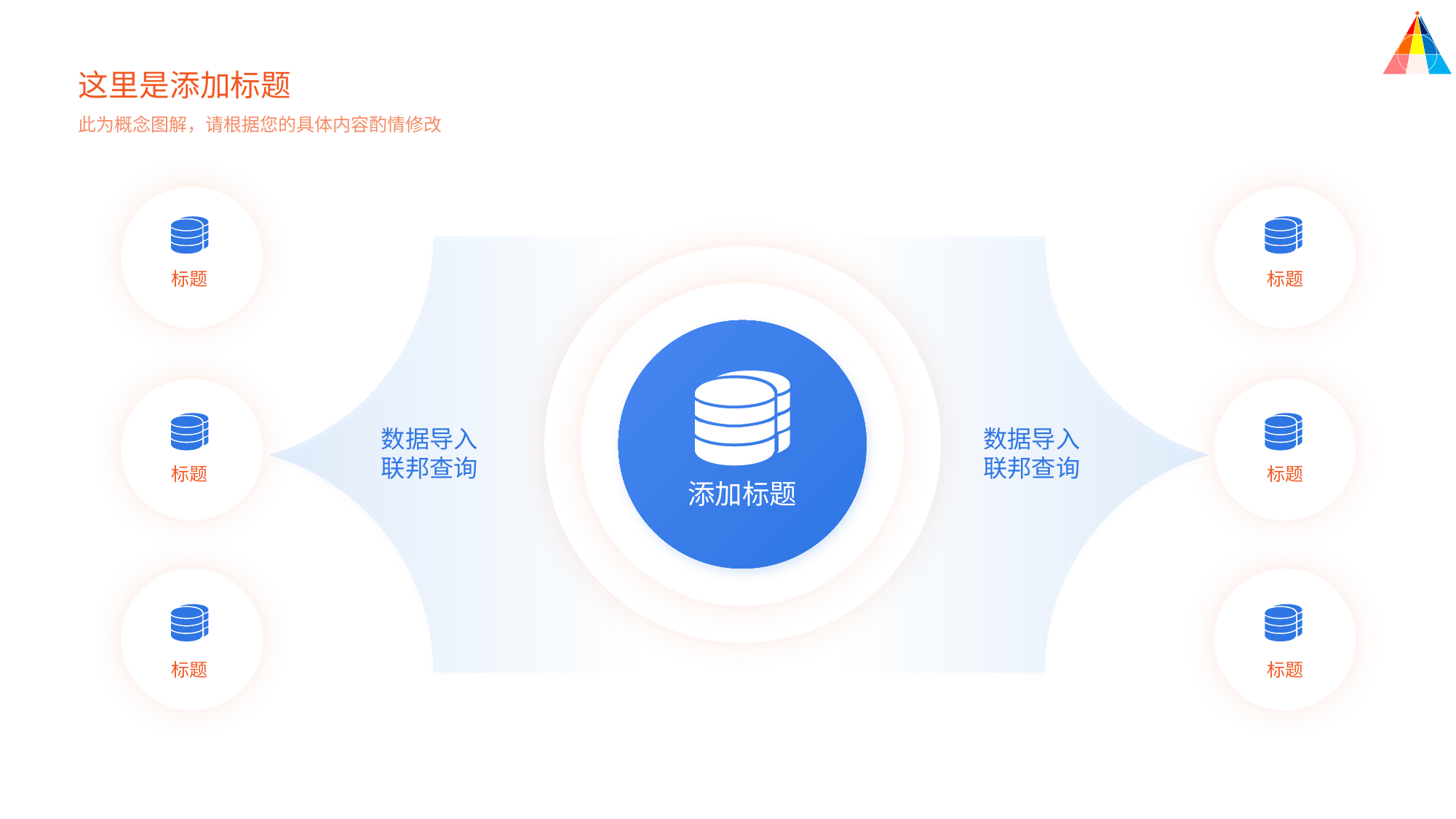

这里是添加标题
此为概念图解，请根据您的具体内容酌情修改

标题
标题

数据导入
联邦查询
数据导入
联邦查询
标题
标题
添加标题

标题
标题